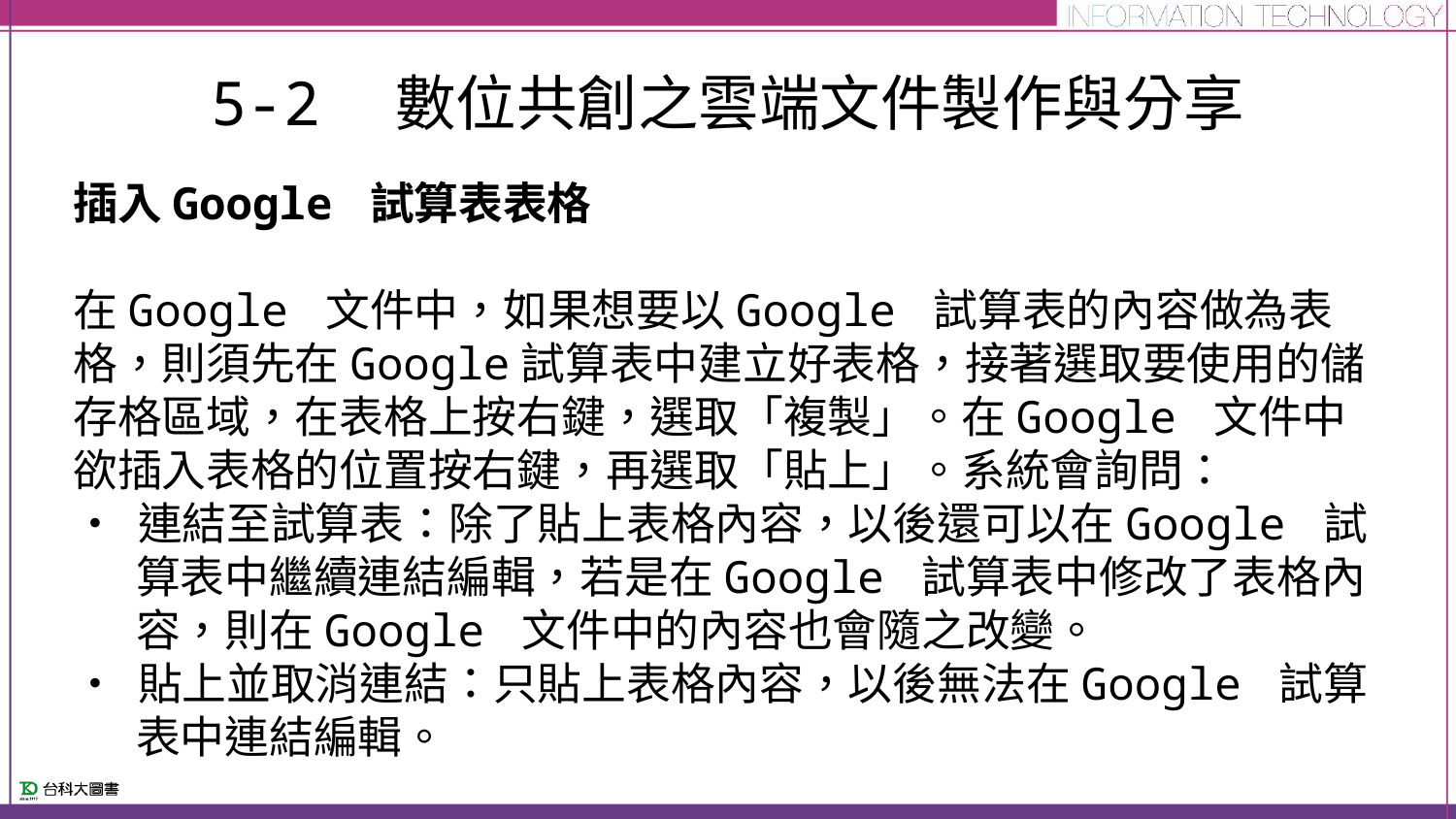

# 5-2　數位共創之雲端文件製作與分享
插入Google 試算表表格

在Google 文件中，如果想要以Google 試算表的內容做為表格，則須先在Google試算表中建立好表格，接著選取要使用的儲存格區域，在表格上按右鍵，選取「複製」。在Google 文件中欲插入表格的位置按右鍵，再選取「貼上」。系統會詢問：
• 連結至試算表：除了貼上表格內容，以後還可以在Google 試算表中繼續連結編輯，若是在Google 試算表中修改了表格內容，則在Google 文件中的內容也會隨之改變。
• 貼上並取消連結：只貼上表格內容，以後無法在Google 試算表中連結編輯。